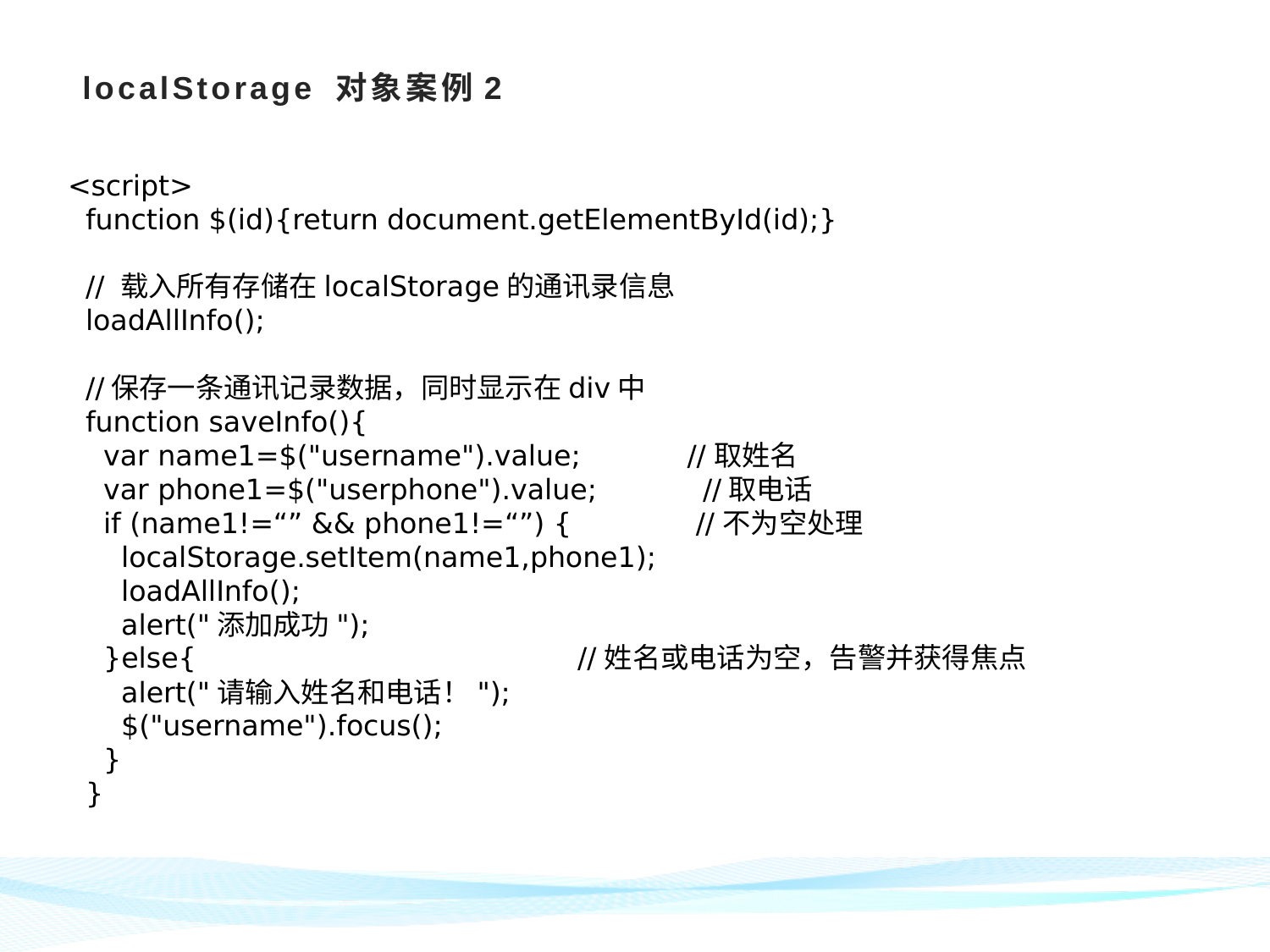

# localStorage 对象案例2
<script>
  function $(id){return document.getElementById(id);}

  // 载入所有存储在localStorage的通讯录信息
  loadAllInfo();

  //保存一条通讯记录数据，同时显示在div中
  function saveInfo(){
    var name1=$("username").value;            //取姓名
    var phone1=$("userphone").value;	//取电话
    if (name1!=“” && phone1!=“”) {              //不为空处理
      localStorage.setItem(name1,phone1);
      loadAllInfo();
      alert("添加成功");
    }else{                                           //姓名或电话为空，告警并获得焦点
      alert("请输入姓名和电话！");
      $("username").focus();
    }
  }